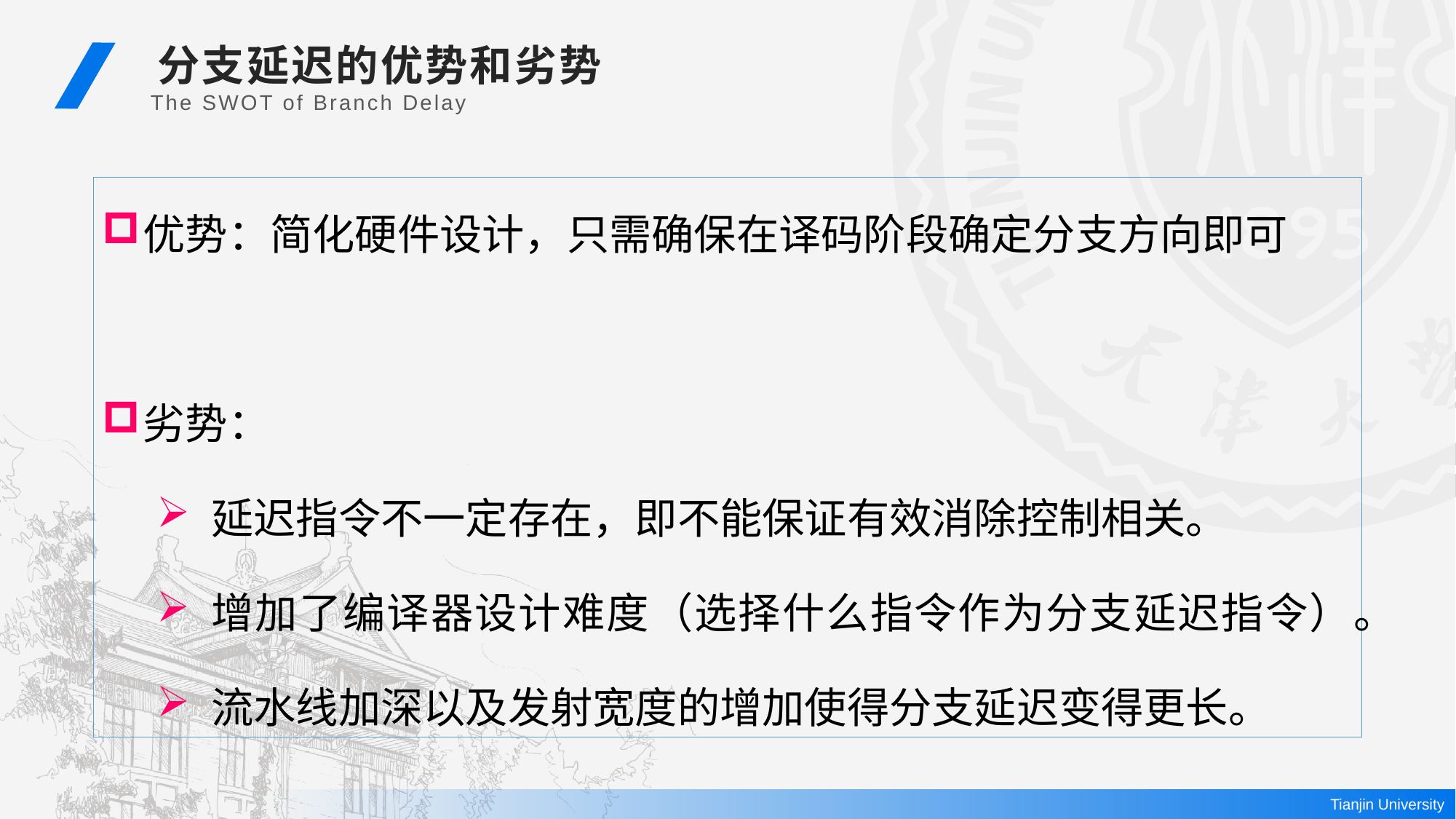

分支延迟的优势和劣势
The SWOT of Branch Delay
优势：简化硬件设计，只需确保在译码阶段确定分支方向即可

劣势：
延迟指令不一定存在，即不能保证有效消除控制相关。
增加了编译器设计难度（选择什么指令作为分支延迟指令）。
流水线加深以及发射宽度的增加使得分支延迟变得更长。